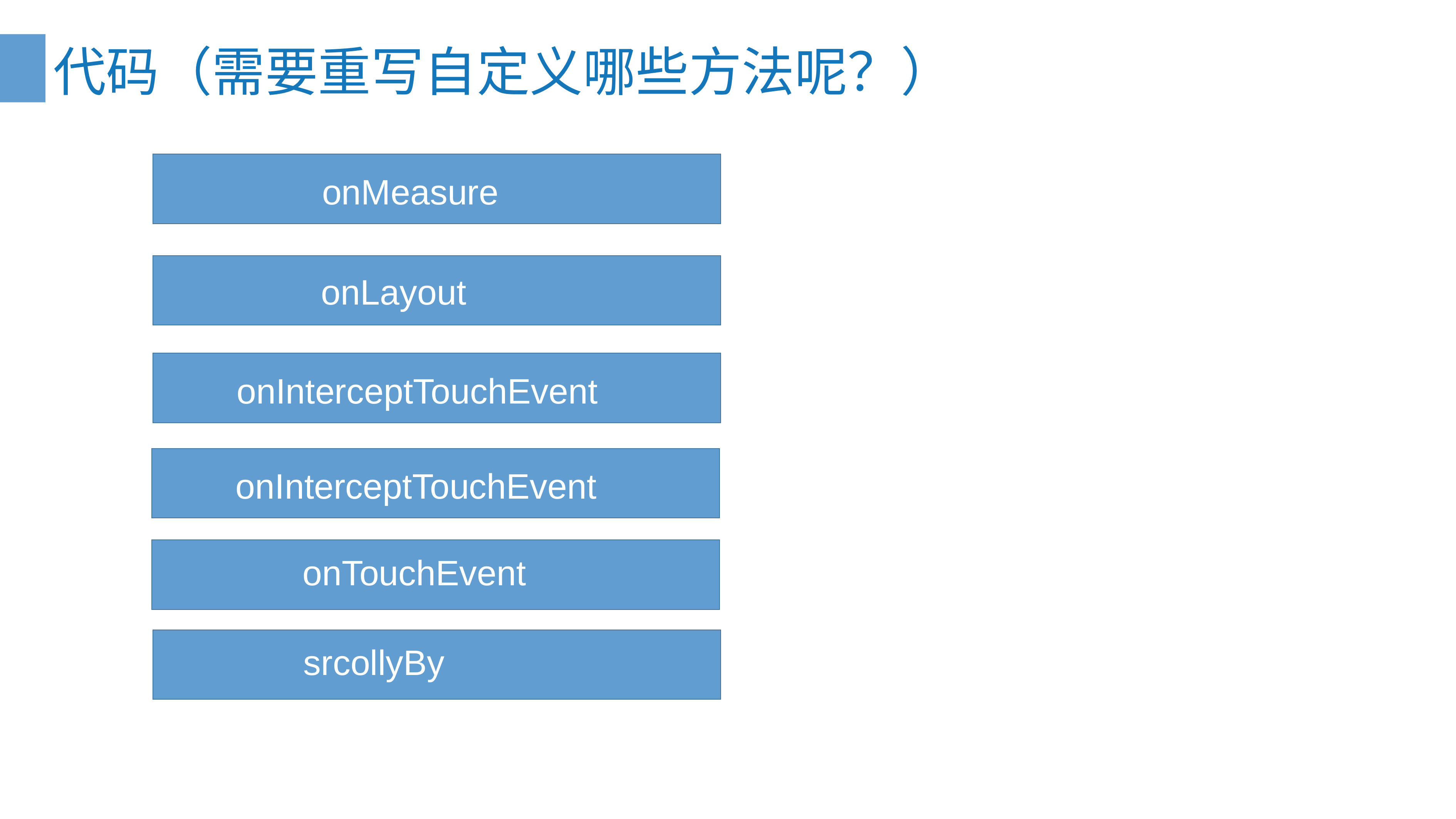

代码（需要重写自定义哪些方法呢？）

                   onMeasure

                  onLayout

                     onInterceptTouchEvent

                     onInterceptTouchEvent
                 onTouchEvent

                 srcollyBy